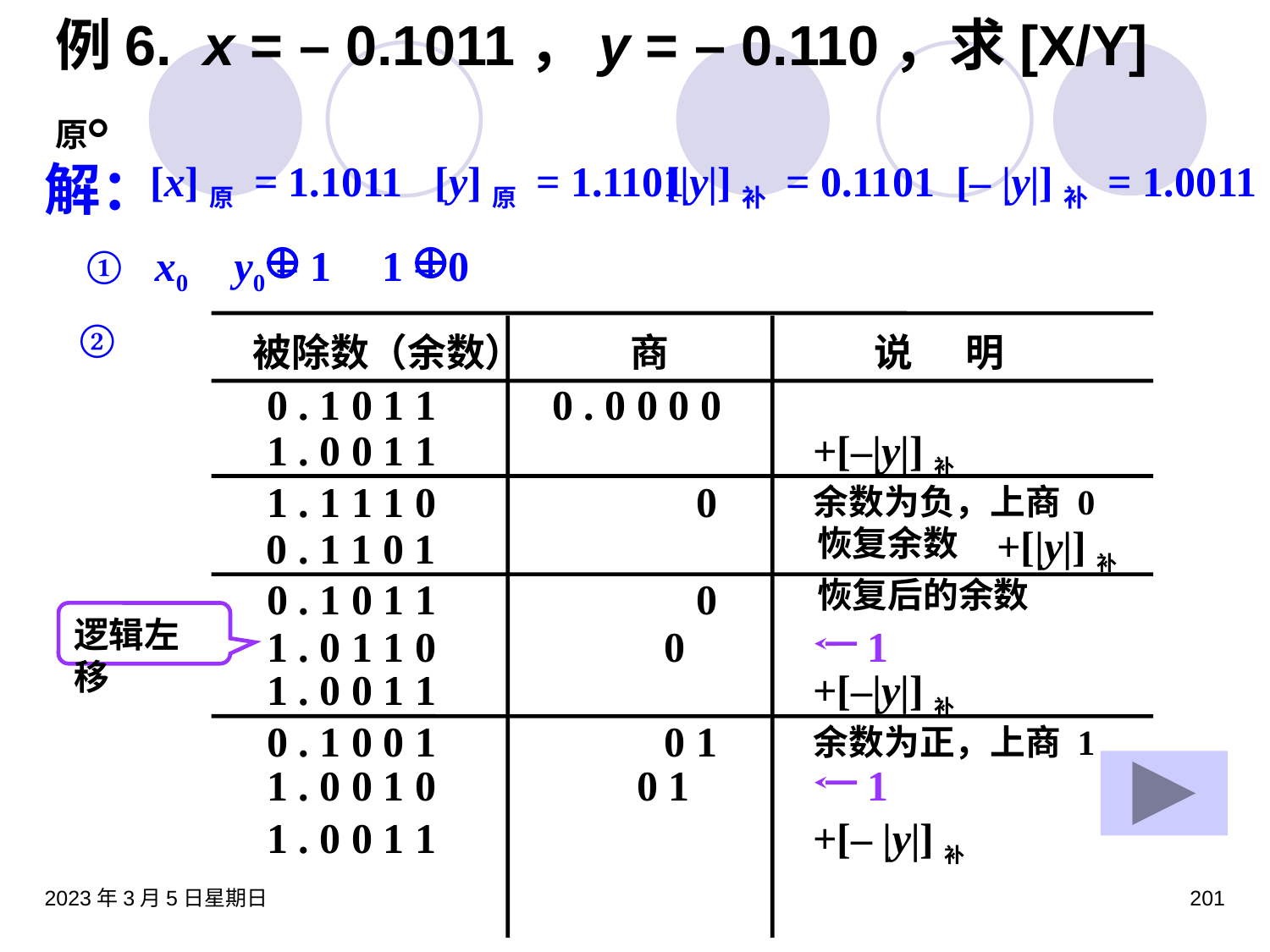

# 例6.  x = – 0.1011，y = – 0.110，求[X/Y]原。
解：
[x]原 = 1.1011   [y]原 = 1.1101
[|y|]补 = 0.1101  [– |y|]补 = 1.0011
①   x0     y0 = 1      1 = 0

②

被除数（余数）            商                       说      明

0 . 1 0 1 1
0 . 0 0 0 0
1 . 0 0 1 1
+[–|y|]补
1 . 1 1 1 0
余数为负，上商 0
0

+[|y|]补
0 . 1 1 0 1
恢复余数
0 . 1 0 1 1
0
恢复后的余数

逻辑左移
1 . 0 1 1 0
0
1

1 . 0 0 1 1
+[–|y|]补
0 . 1 0 0 1
余数为正，上商 1
0
1

1 . 0 0 1 0
0 1
1

1 . 0 0 1 1
+[– |y|]补
2023年3月5日星期日
201